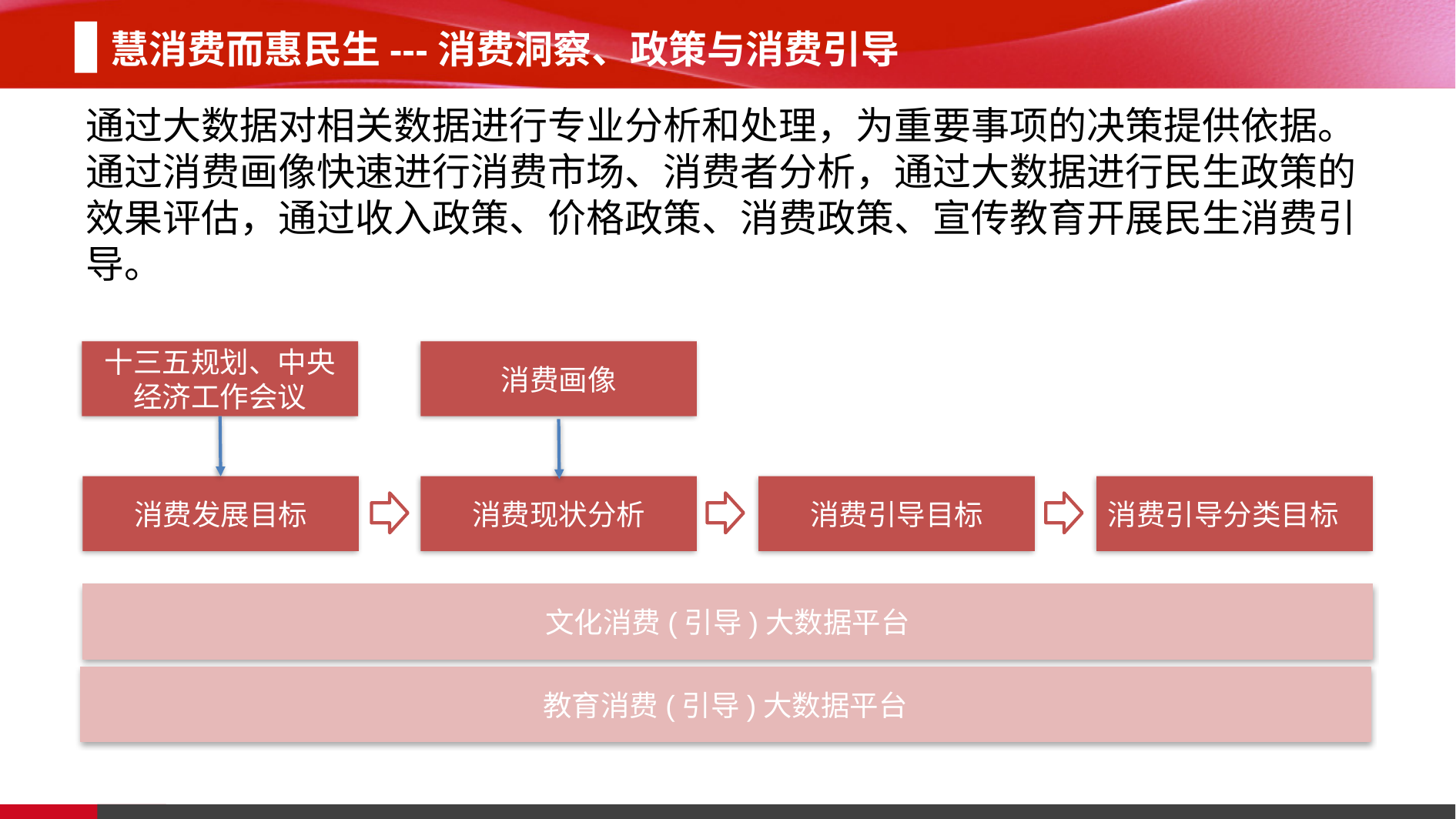

慧消费而惠民生---消费洞察、政策与消费引导

通过大数据对相关数据进行专业分析和处理，为重要事项的决策提供依据。
通过消费画像快速进行消费市场、消费者分析，通过大数据进行民生政策的效果评估，通过收入政策、价格政策、消费政策、宣传教育开展民生消费引导。
十三五规划、中央经济工作会议
消费画像
消费发展目标
消费现状分析
消费引导目标
消费引导分类目标

文化消费(引导)大数据平台
教育消费(引导)大数据平台